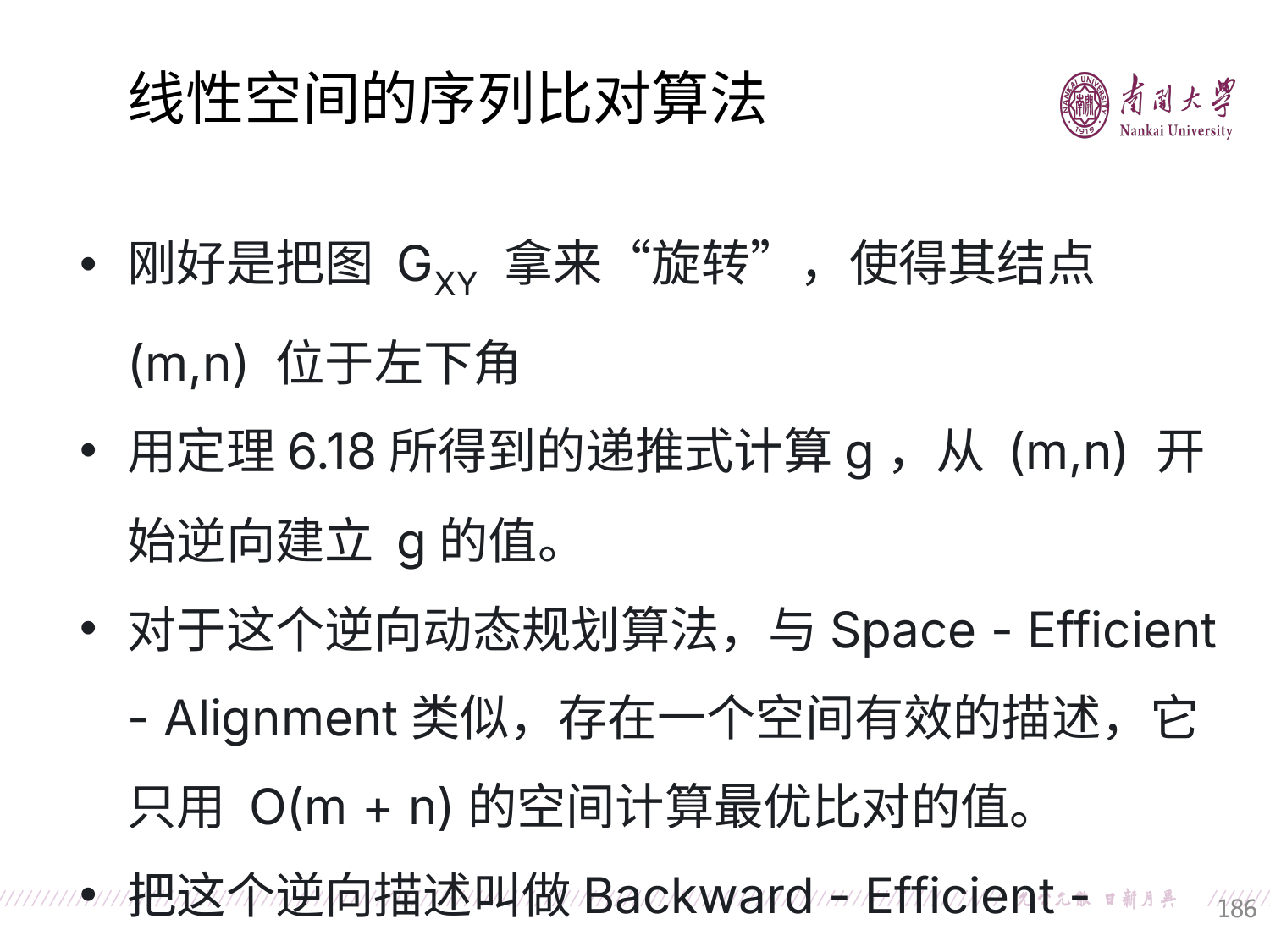

线性空间的序列比对算法
刚好是把图 GXY 拿来“旋转”，使得其结点 (m,n) 位于左下角
用定理6.18所得到的递推式计算g，从 (m,n) 开始逆向建立 g的值。
对于这个逆向动态规划算法，与Space - Efficient - Alignment类似，存在一个空间有效的描述，它只用 O(m + n)的空间计算最优比对的值。
把这个逆向描述叫做Backward - Efficient - Alignment。
186